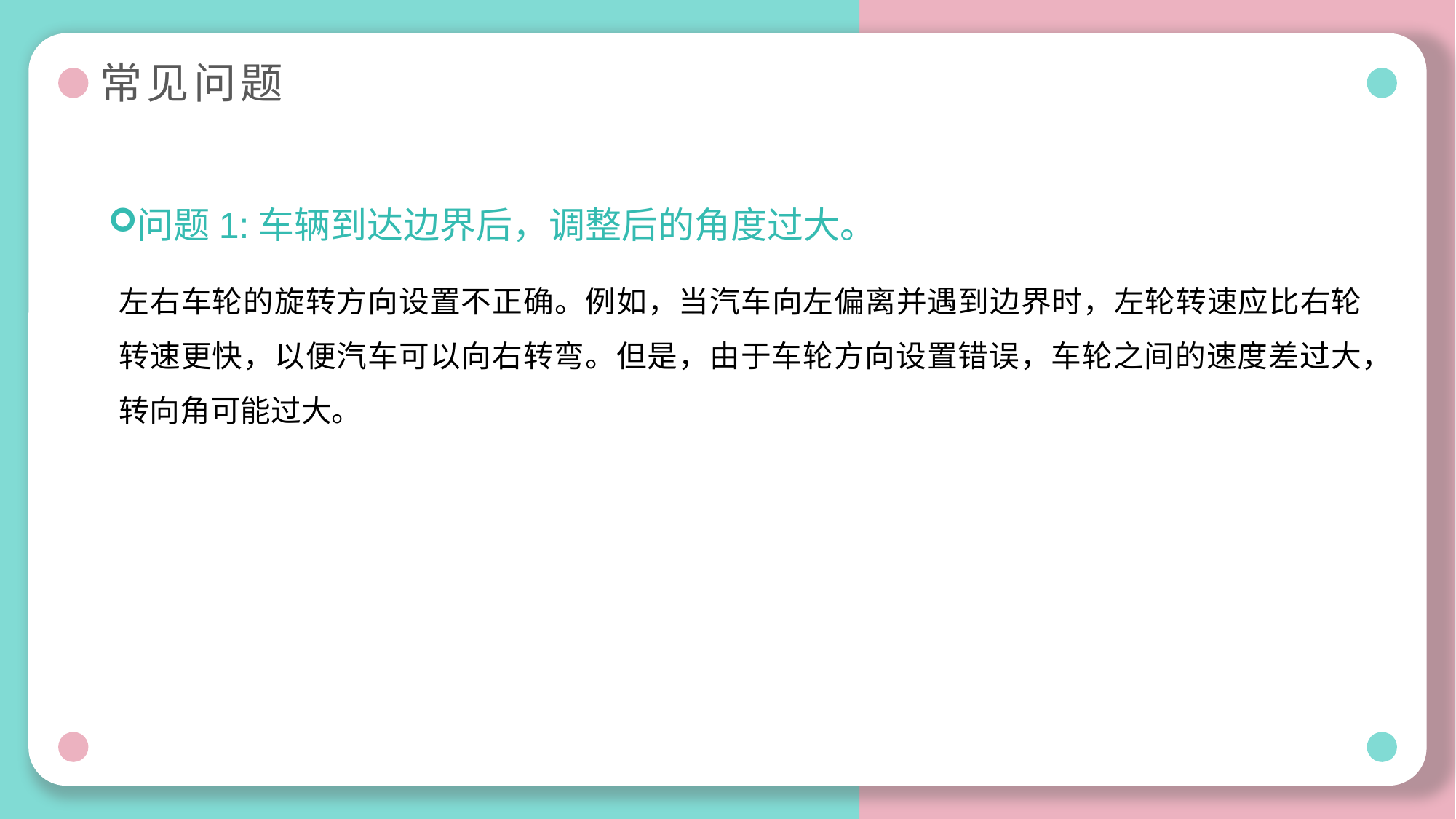

# 常见问题
问题1:车辆到达边界后，调整后的角度过大。
左右车轮的旋转方向设置不正确。例如，当汽车向左偏离并遇到边界时，左轮转速应比右轮转速更快，以便汽车可以向右转弯。但是，由于车轮方向设置错误，车轮之间的速度差过大，转向角可能过大。